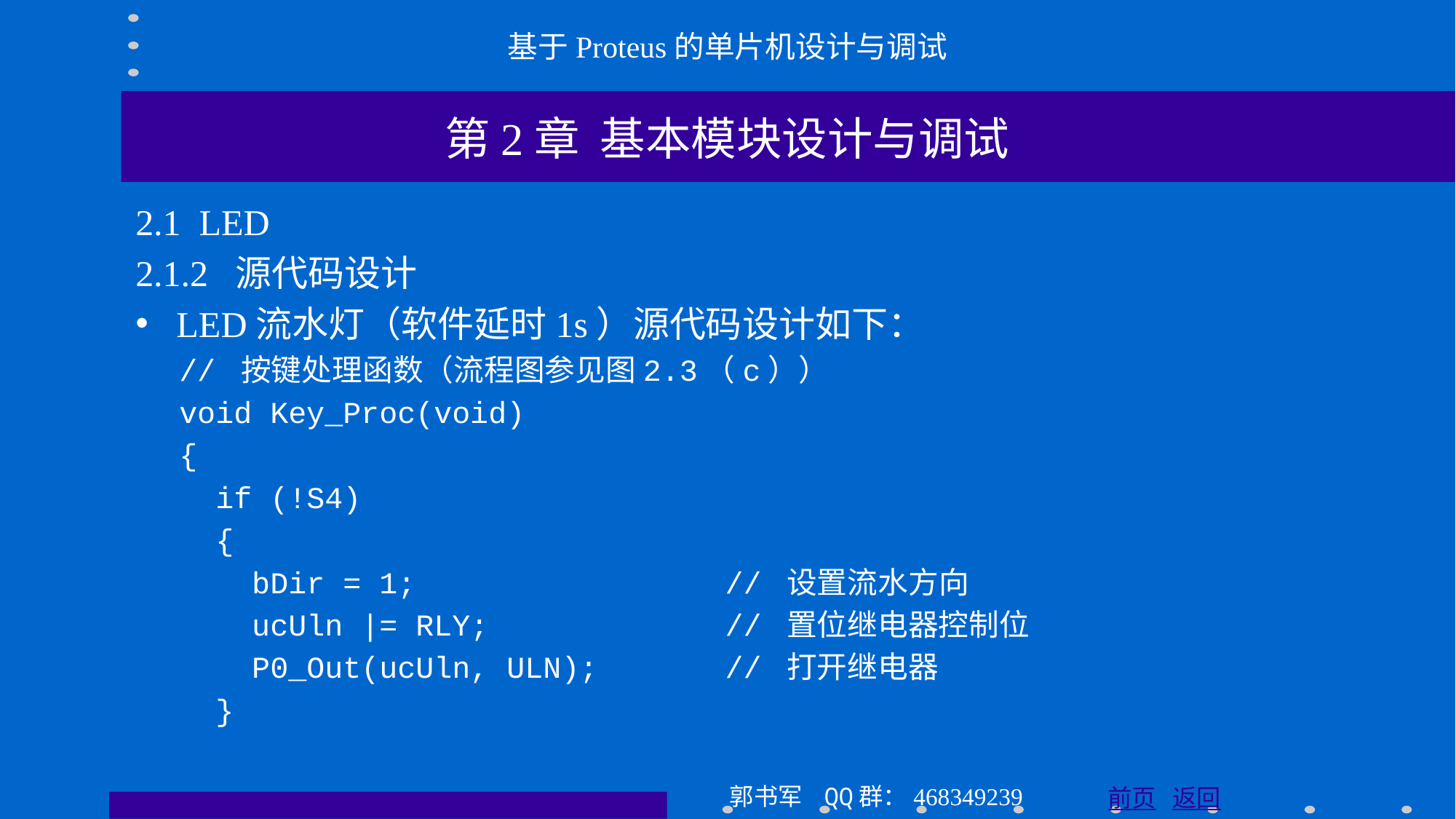

基于Proteus的单片机设计与调试
第2章  基本模块设计与调试
2.1  LED
2.1.2  源代码设计
LED流水灯（软件延时1s）源代码设计如下：
// 按键处理函数（流程图参见图2.3（c））
void Key_Proc(void)
{
  if (!S4)
  {
    bDir = 1;                 // 设置流水方向
    ucUln |= RLY;             // 置位继电器控制位
    P0_Out(ucUln, ULN);       // 打开继电器
  }

郭书军   QQ群：468349239
前页   返回